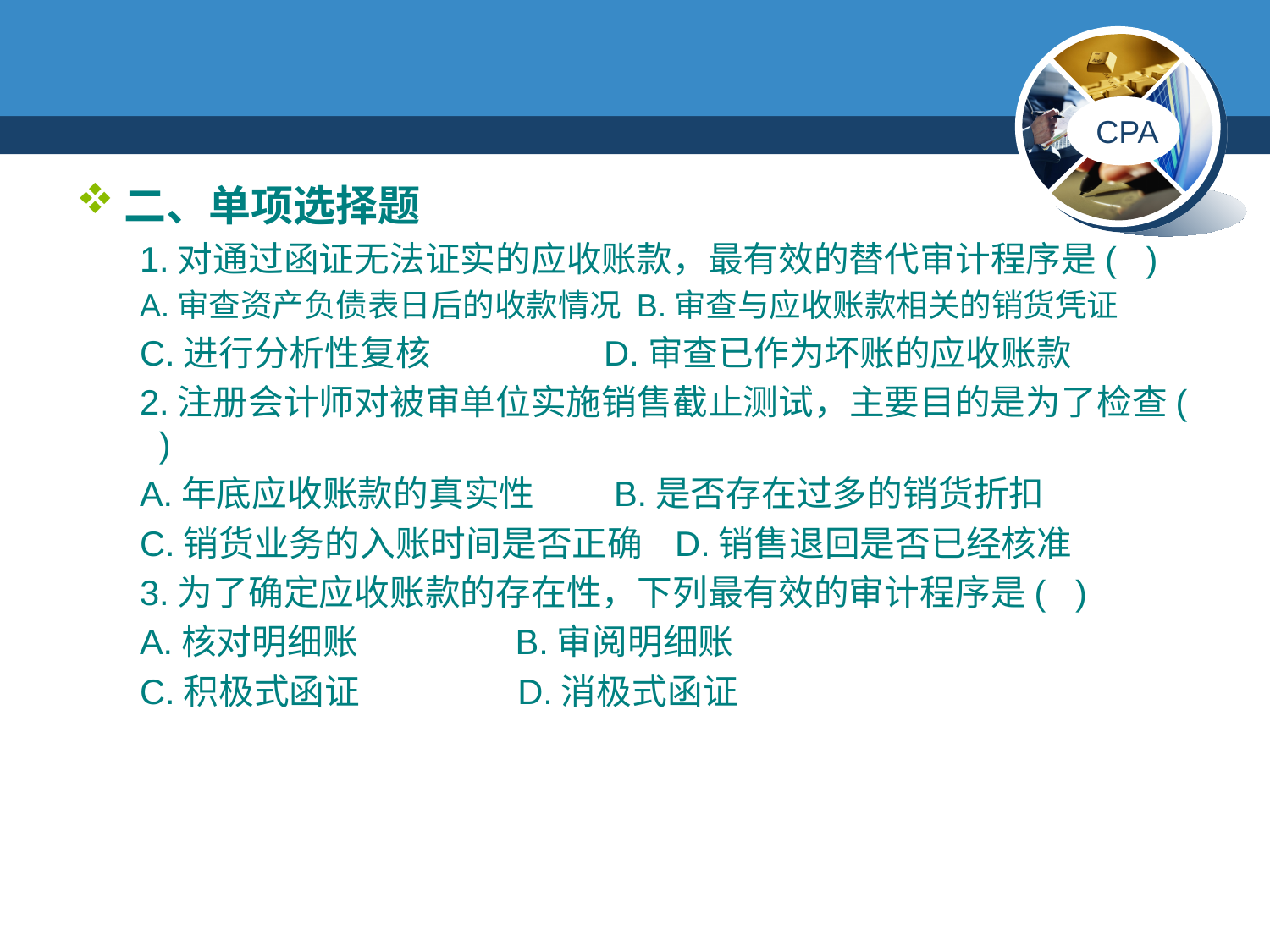

#
二、单项选择题
1.对通过函证无法证实的应收账款，最有效的替代审计程序是(   )
A.审查资产负债表日后的收款情况 B.审查与应收账款相关的销货凭证
C.进行分析性复核                     D.审查已作为坏账的应收账款
2.注册会计师对被审单位实施销售截止测试，主要目的是为了检查(   )
A.年底应收账款的真实性         B.是否存在过多的销货折扣
C.销货业务的入账时间是否正确   D.销售退回是否已经核准
3.为了确定应收账款的存在性，下列最有效的审计程序是(   )
A.核对明细账                   B.审阅明细账
C.积极式函证                   D.消极式函证